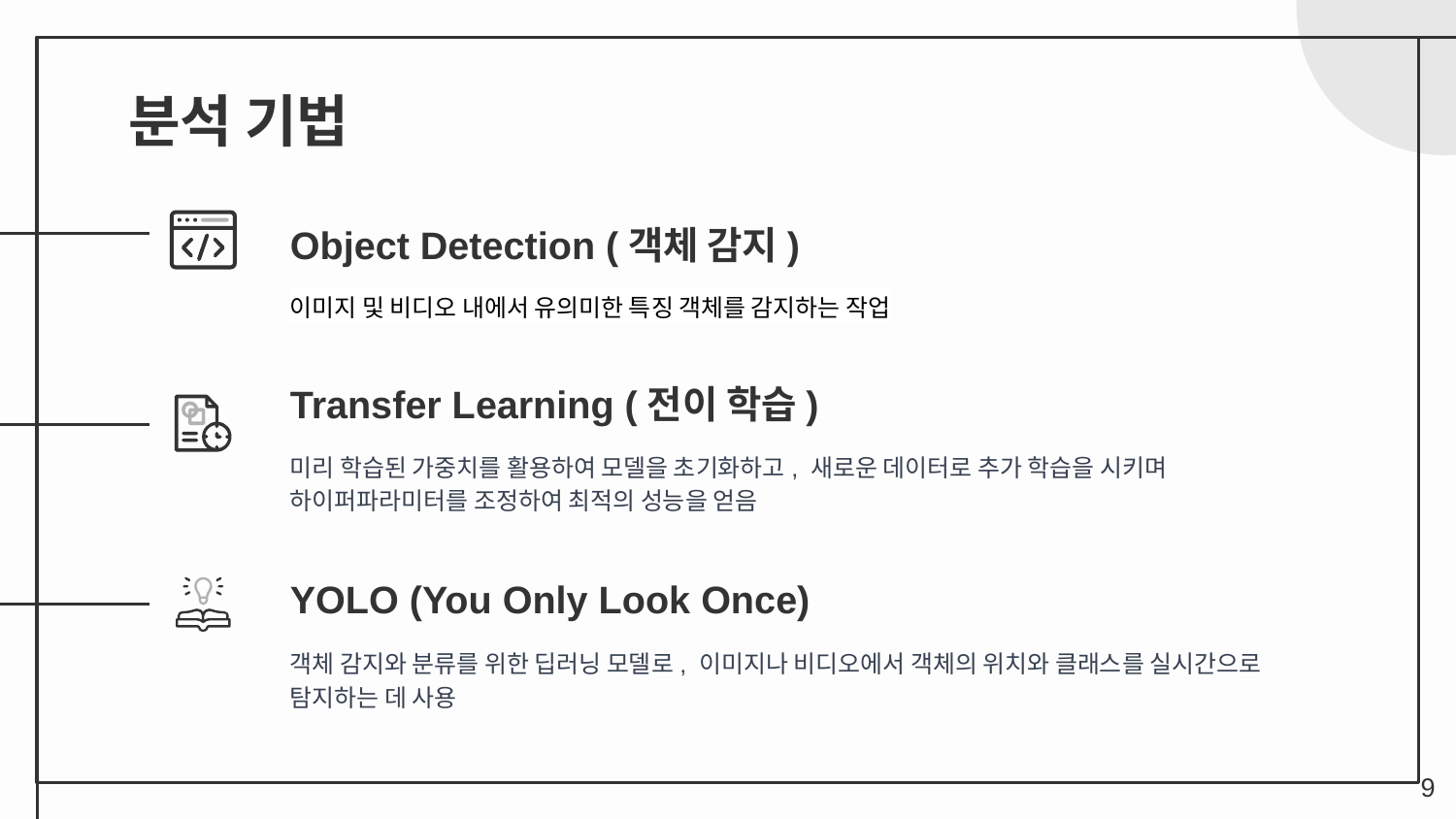

# 분석 기법
Object Detection (객체 감지)

이미지 및 비디오 내에서 유의미한 특징 객체를 감지하는 작업

Transfer Learning (전이 학습)

미리 학습된 가중치를 활용하여 모델을 초기화하고, 새로운 데이터로 추가 학습을 시키며 하이퍼파라미터를 조정하여 최적의 성능을 얻음
YOLO (You Only Look Once)

객체 감지와 분류를 위한 딥러닝 모델로, 이미지나 비디오에서 객체의 위치와 클래스를 실시간으로 탐지하는 데 사용

9